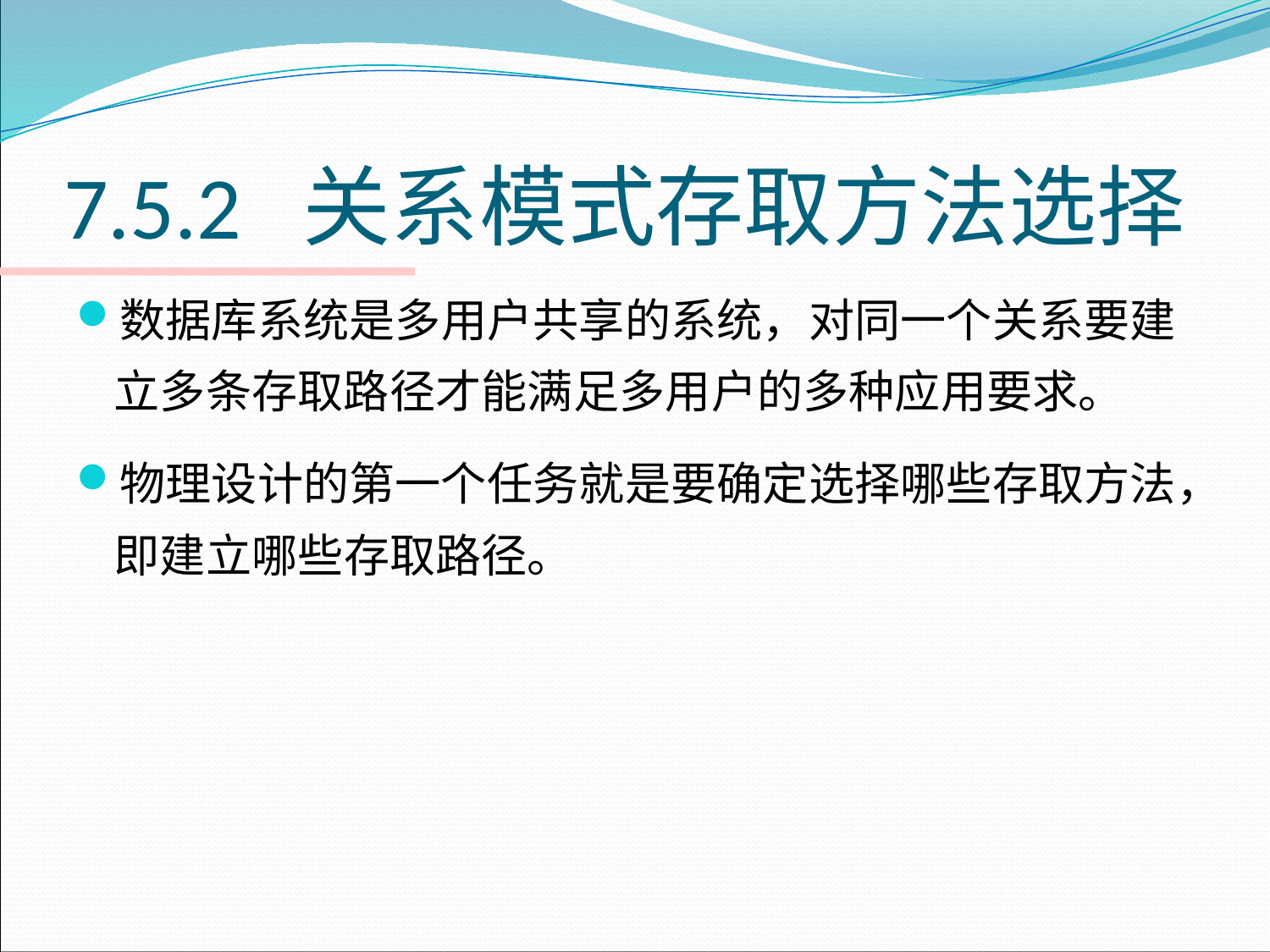

# 7.5.2  关系模式存取方法选择
数据库系统是多用户共享的系统，对同一个关系要建立多条存取路径才能满足多用户的多种应用要求。
物理设计的第一个任务就是要确定选择哪些存取方法，即建立哪些存取路径。

792